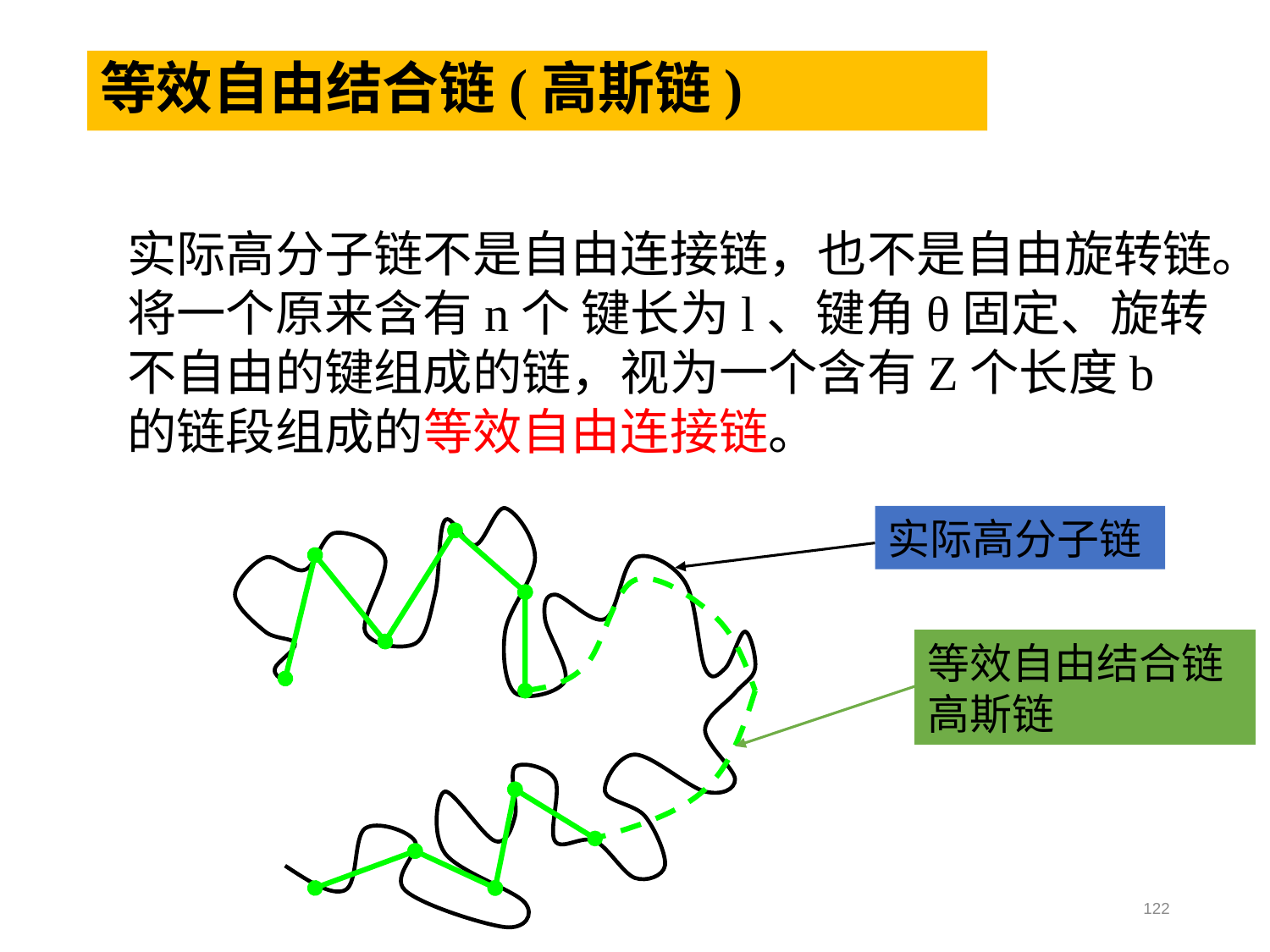

# 等效自由结合链(高斯链)
实际高分子链不是自由连接链，也不是自由旋转链。将一个原来含有n个 键长为l、键角θ固定、旋转不自由的键组成的链，视为一个含有Z个长度b的链段组成的等效自由连接链。

实际高分子链

等效自由结合链高斯链

122